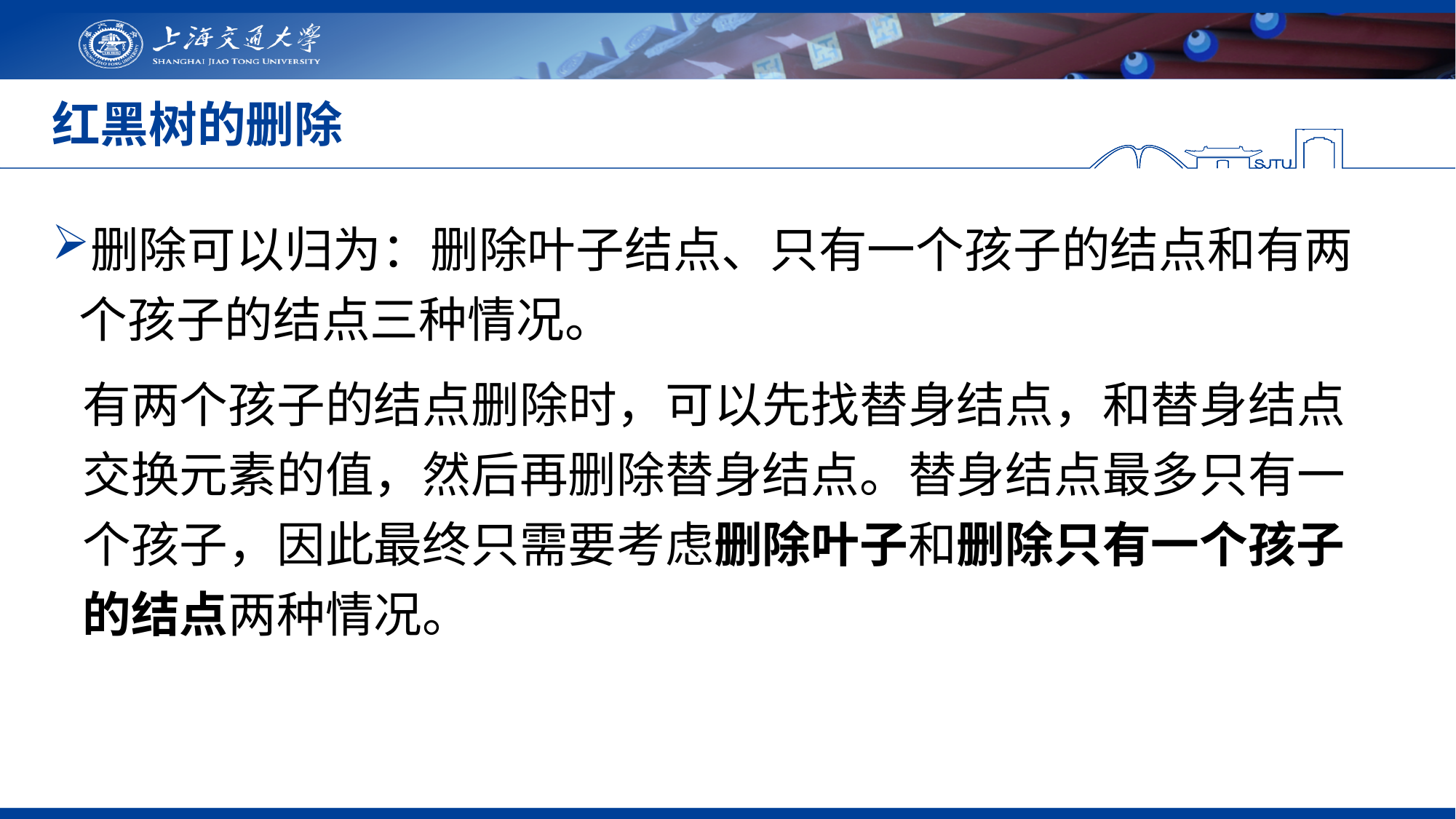

# 红黑树的删除
删除可以归为：删除叶子结点、只有一个孩子的结点和有两个孩子的结点三种情况。
有两个孩子的结点删除时，可以先找替身结点，和替身结点交换元素的值，然后再删除替身结点。替身结点最多只有一个孩子，因此最终只需要考虑删除叶子和删除只有一个孩子的结点两种情况。